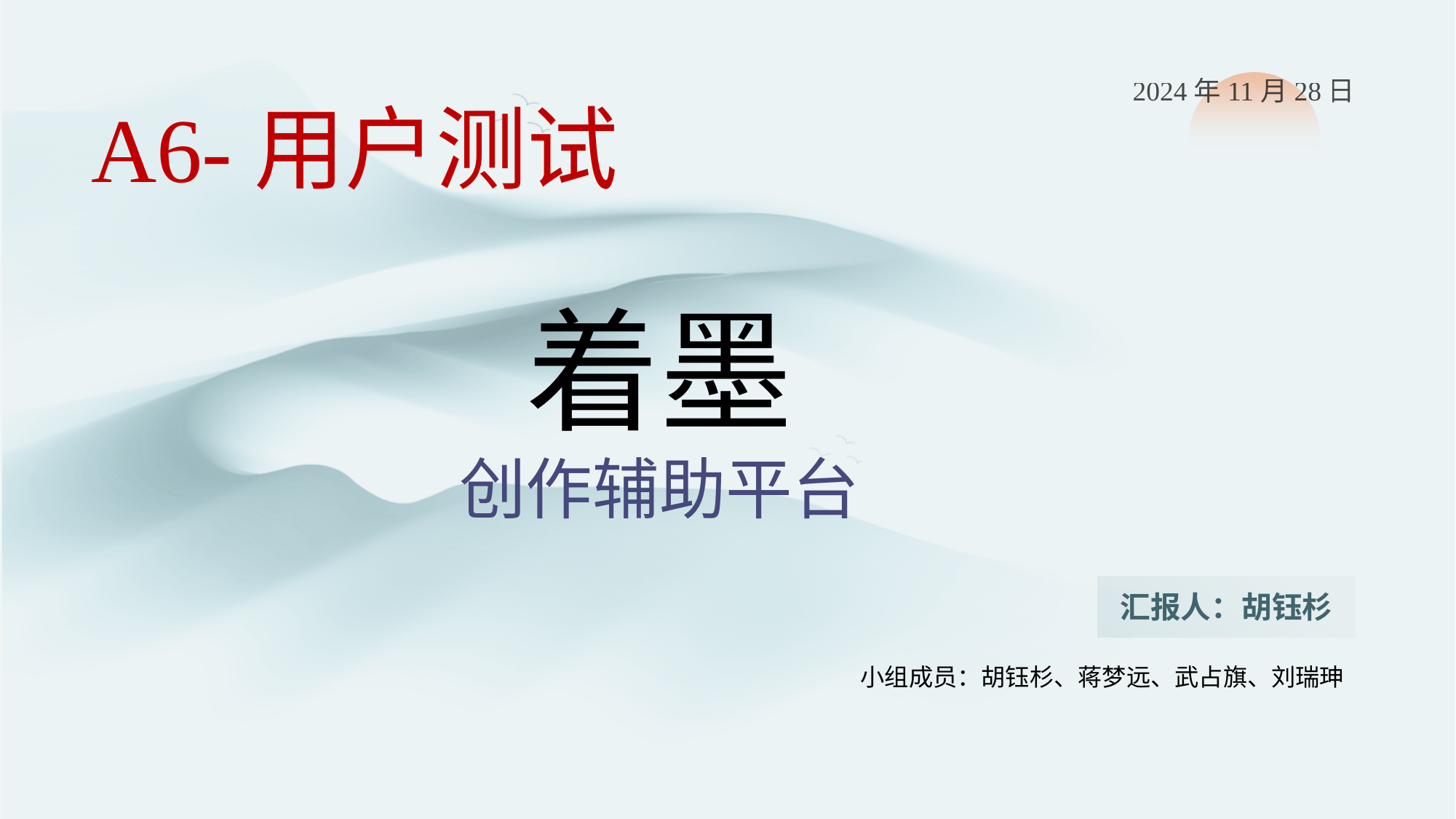

2024年11月28日
A6-用户测试
着墨
创作辅助平台
汇报人：胡钰杉
小组成员：胡钰杉、蒋梦远、武占旗、刘瑞珅
1